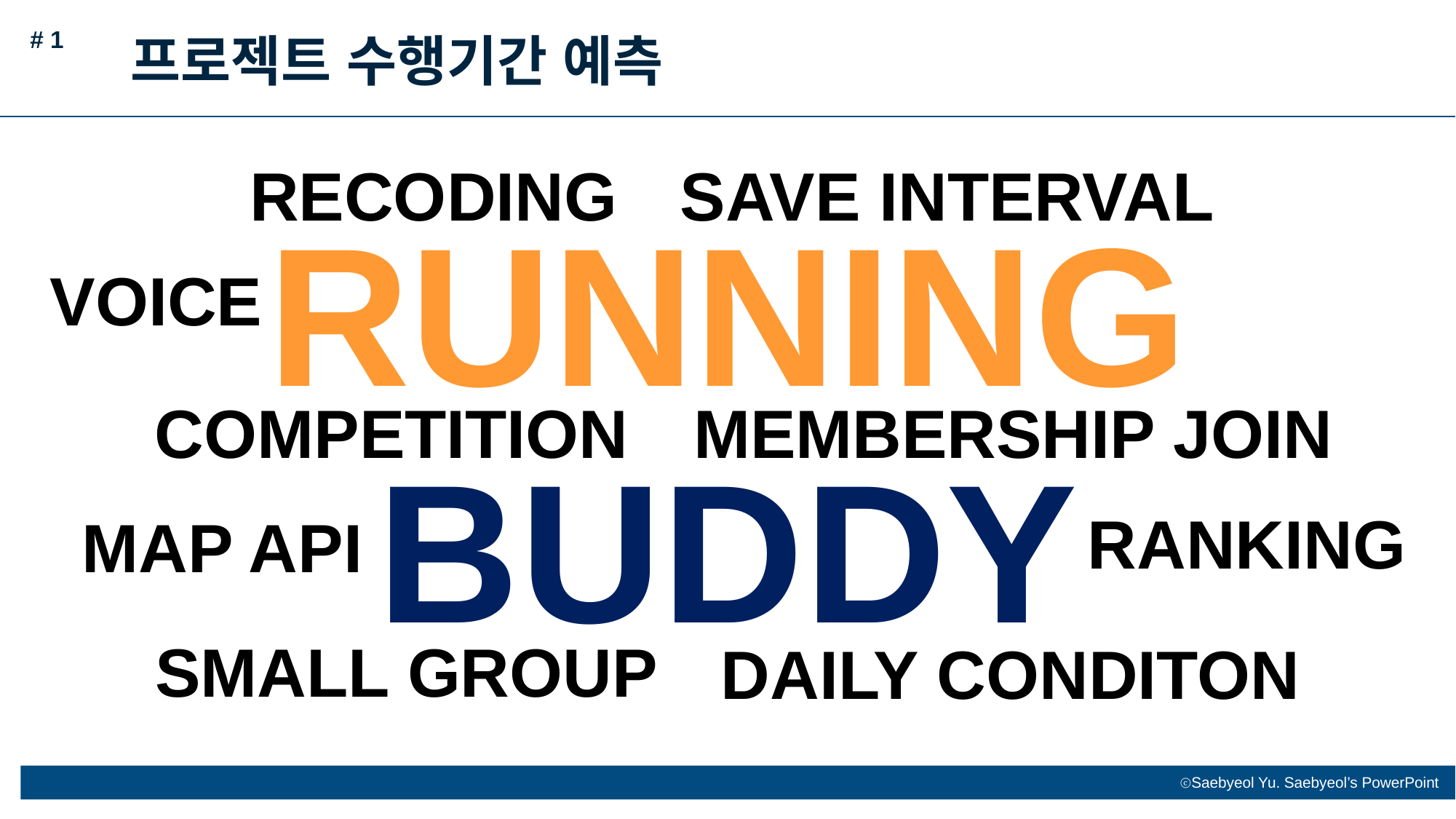

# 1
프로젝트 수행기간 예측
RECODING
SAVE INTERVAL
RUNNING
BUDDY
VOICE
COMPETITION
MEMBERSHIP JOIN
RANKING
MAP API
SMALL GROUP
DAILY CONDITON